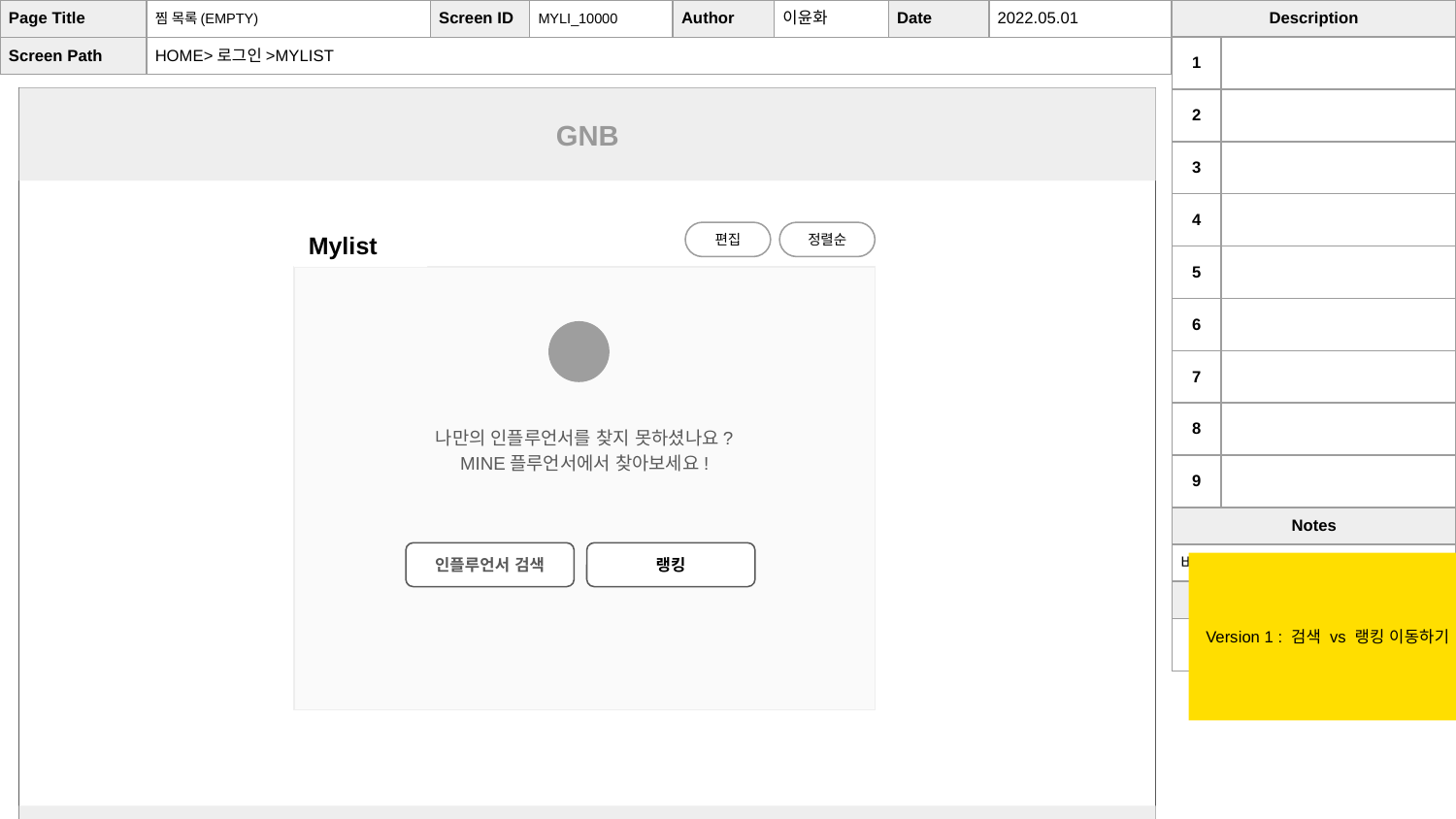

| Page Title | 찜 목록(EMPTY) | Screen ID | MYLI\_10000 | Author | 이윤화 | Date | 2022.05.01 |
| --- | --- | --- | --- | --- | --- | --- | --- |
| Screen Path | HOME>로그인>MYLIST |  |  |  |  |  |  |
| Description |  |
| --- | --- |
| 1 |  |
| 2 |  |
| 3 |  |
| 4 |  |
| 5 |  |
| 6 |  |
| 7 |  |
| 8 |  |
| 9 |  |
| Notes |  |
| 비로그인 유저는 메뉴 접근 불가 |  |
| Related ID |  |
|  |  |

GNB
편집
정렬순
Mylist

나만의 인플루언서를 찾지 못하셨나요?
MINE플루언서에서 찾아보세요!
인플루언서 검색
랭킹
Version 1 : 검색 vs 랭킹 이동하기
FOOTER